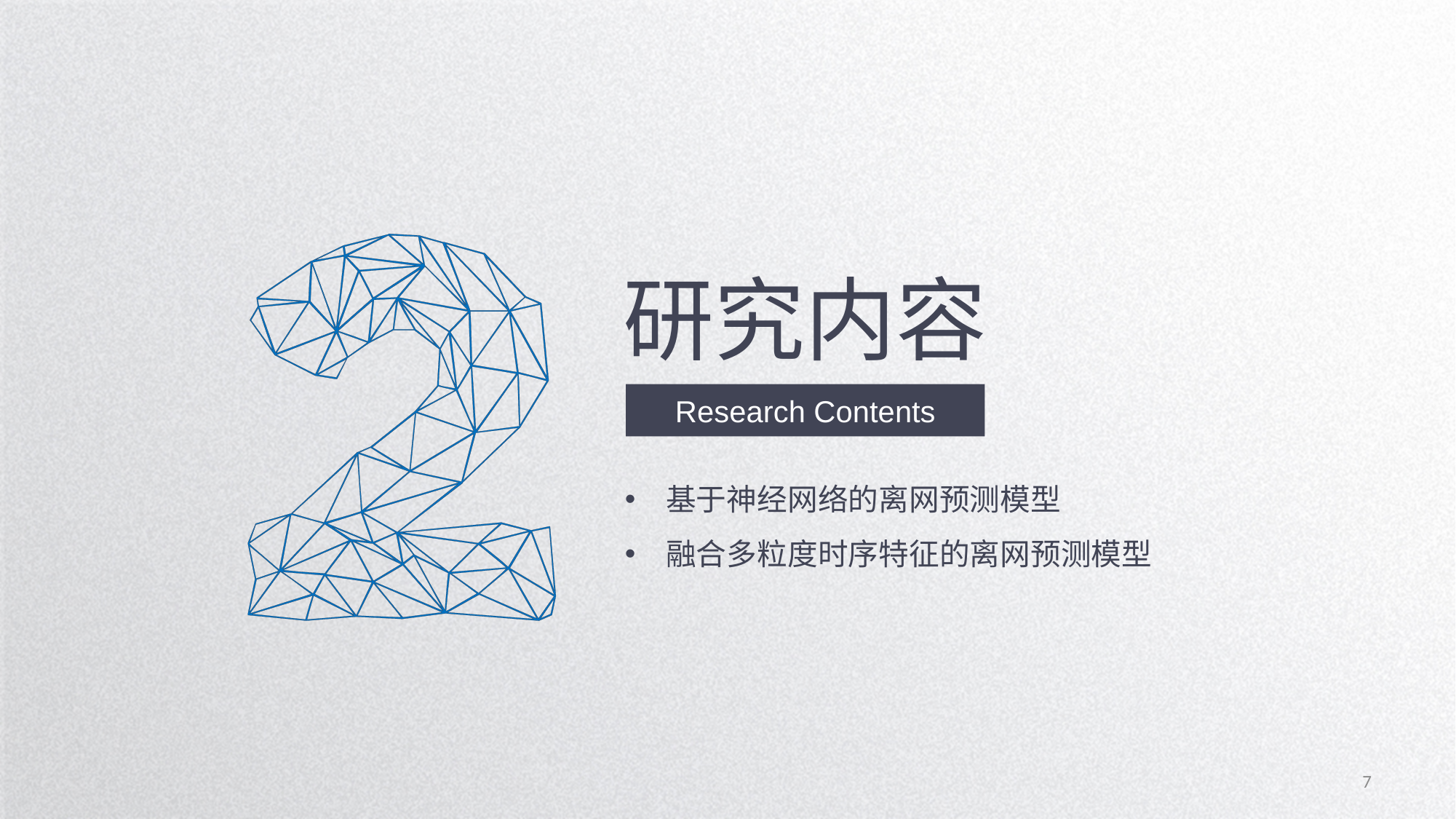

研究内容
Research Contents
基于神经网络的离网预测模型
融合多粒度时序特征的离网预测模型
7